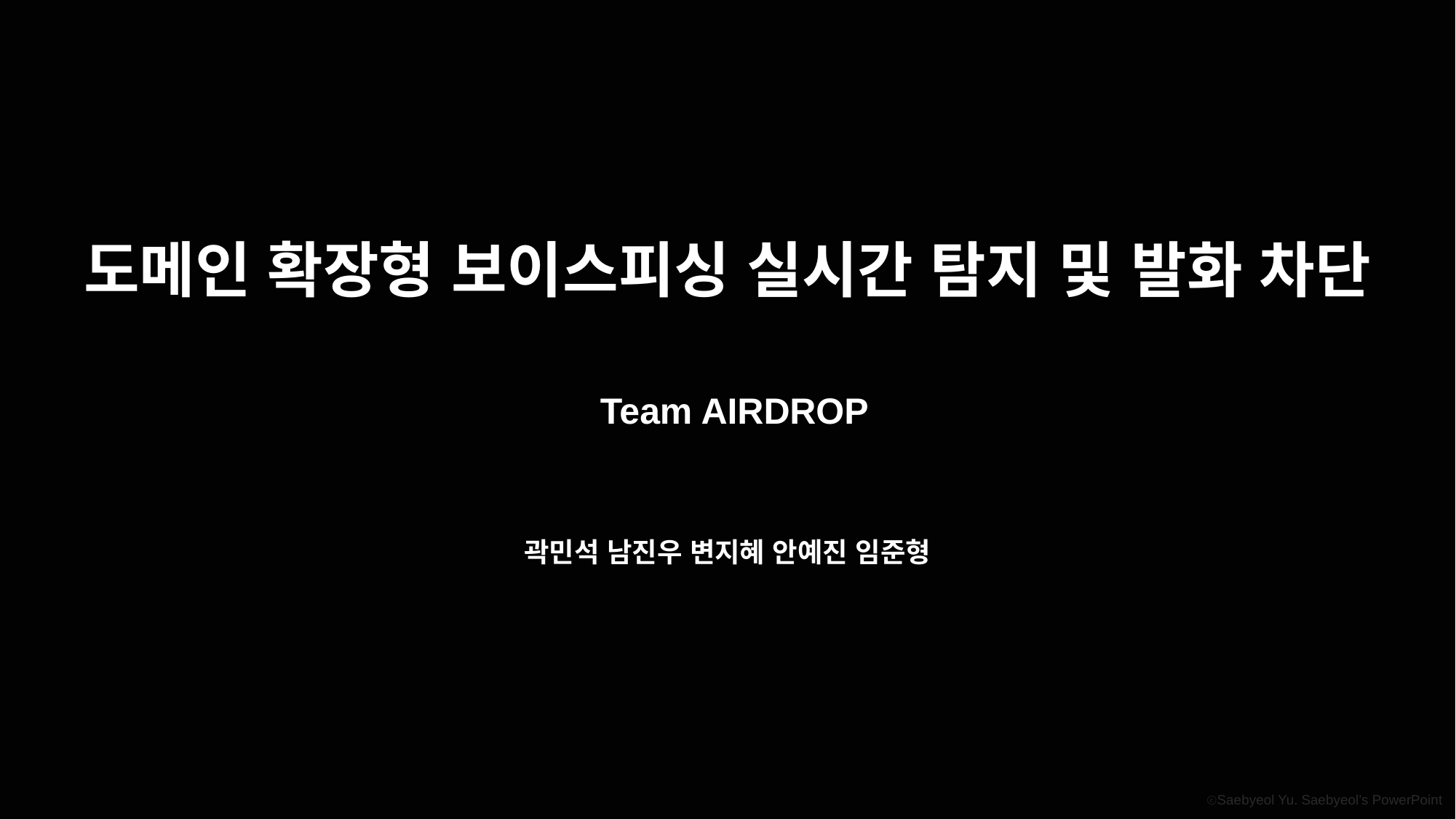

도메인 확장형 보이스피싱 실시간 탐지 및 발화 차단
Team AIRDROP
곽민석 남진우 변지혜 안예진 임준형